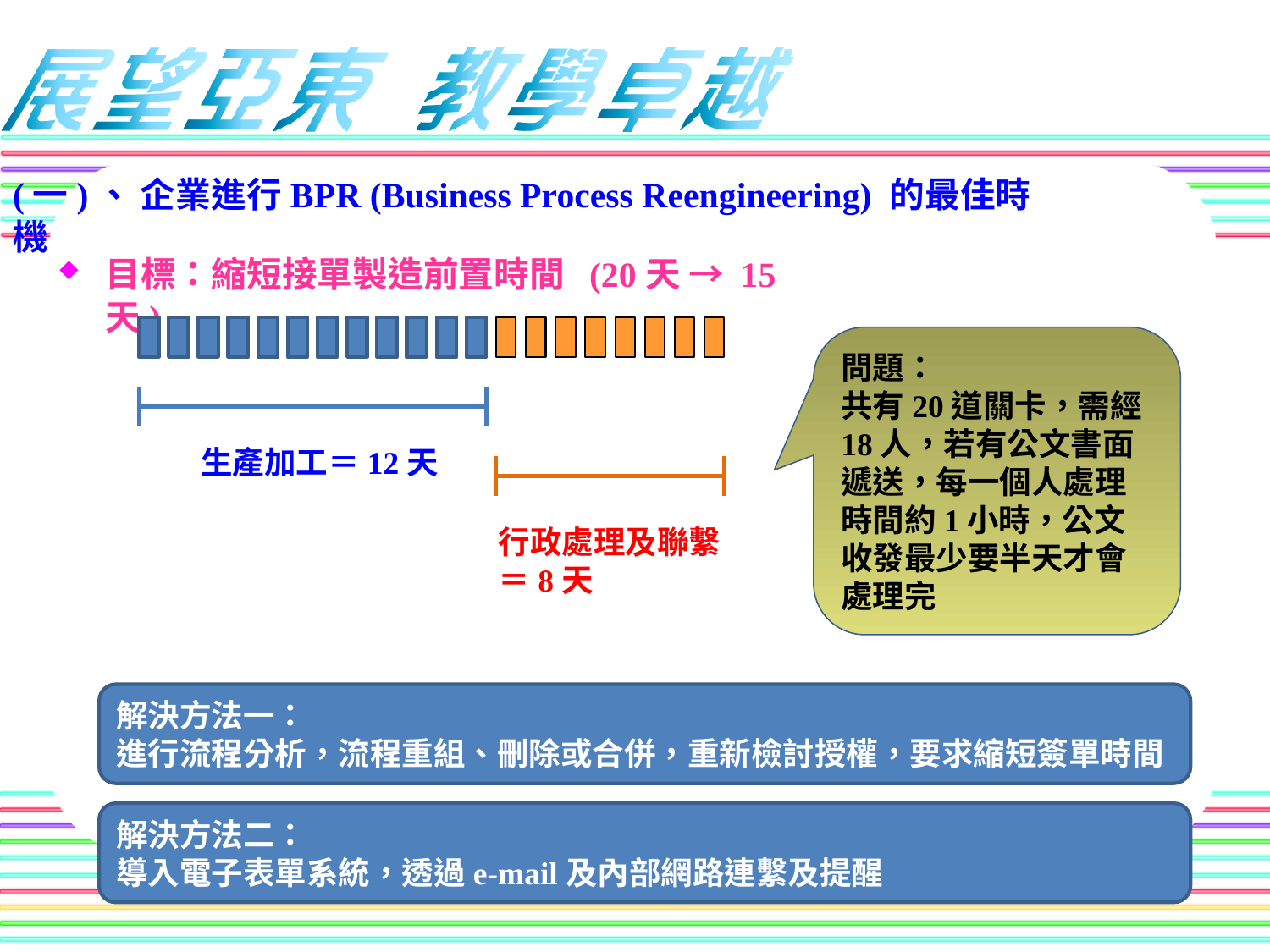

(一)、 企業進行BPR (Business Process Reengineering) 的最佳時機
目標：縮短接單製造前置時間  (20天 → 15天)

問題：
共有20道關卡，需經18人，若有公文書面遞送，每一個人處理時間約1小時，公文收發最少要半天才會處理完
生產加工＝12天
行政處理及聯繫＝8天
解決方法一：
進行流程分析，流程重組、刪除或合併，重新檢討授權，要求縮短簽單時間
解決方法二：
導入電子表單系統，透過e-mail及內部網路連繫及提醒